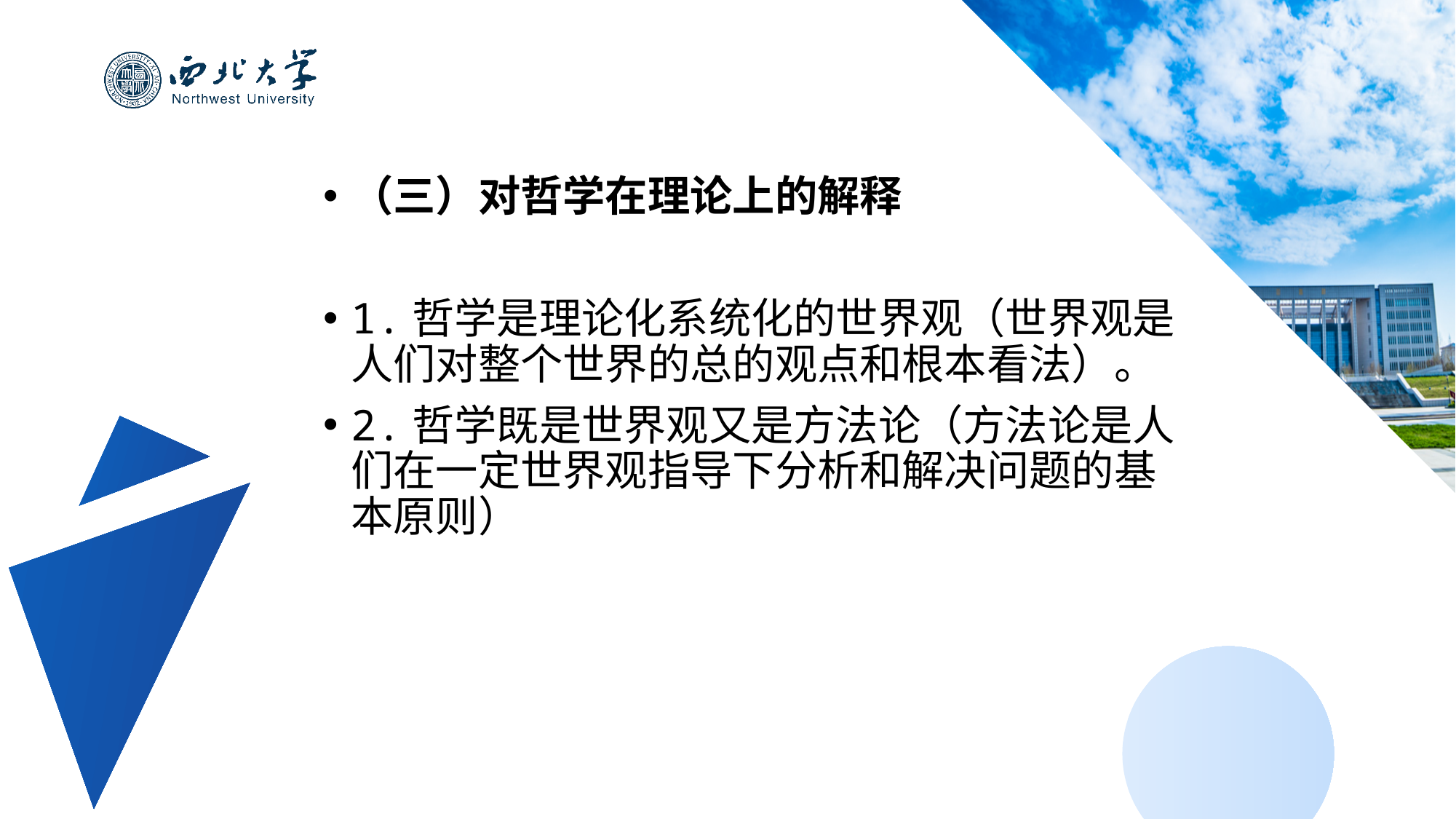

（三）对哲学在理论上的解释

1.哲学是理论化系统化的世界观（世界观是人们对整个世界的总的观点和根本看法）。
2.哲学既是世界观又是方法论（方法论是人们在一定世界观指导下分析和解决问题的基本原则）